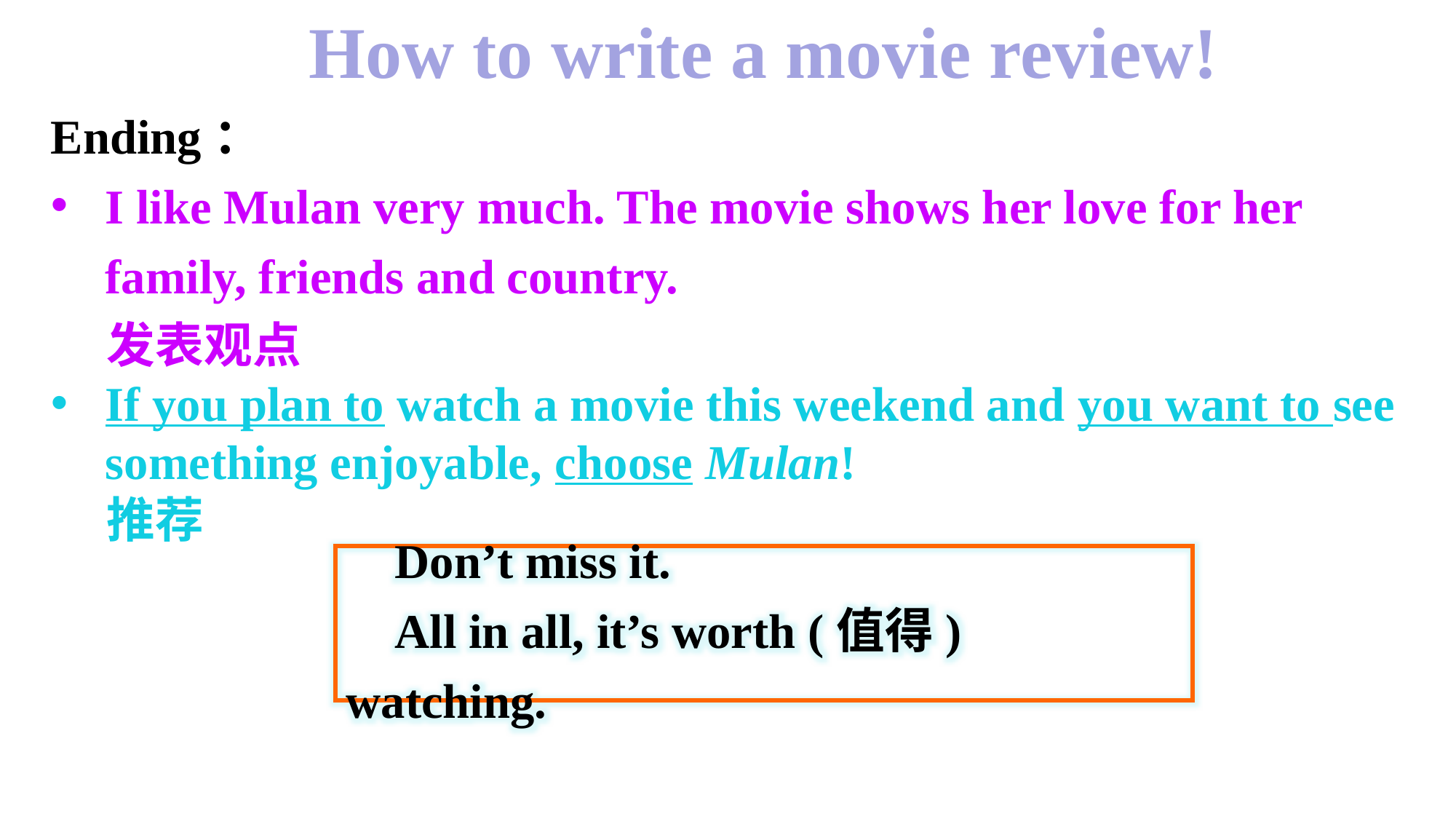

How to write a movie review!
Ending：
I like Mulan very much. The movie shows her love for her family, friends and country.
    发表观点
If you plan to watch a movie this weekend and you want to see something enjoyable, choose Mulan!
    推荐
    Don’t miss it.
    All in all, it’s worth (值得) watching.